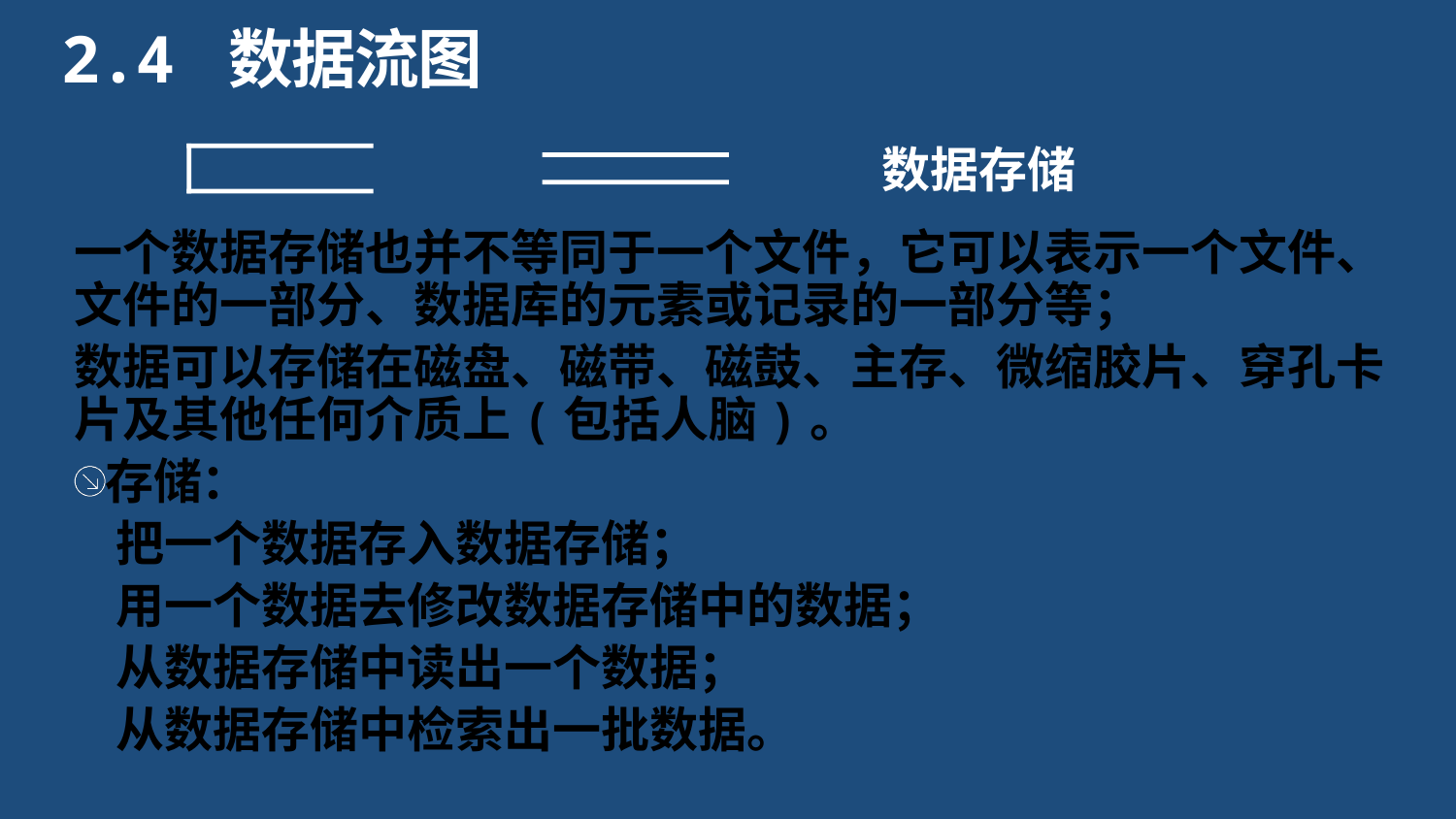

2.4 数据流图
数据存储

一个数据存储也并不等同于一个文件，它可以表示一个文件、文件的一部分、数据库的元素或记录的一部分等；
数据可以存储在磁盘、磁带、磁鼓、主存、微缩胶片、穿孔卡片及其他任何介质上(包括人脑)。
存储：
把一个数据存入数据存储；
用一个数据去修改数据存储中的数据；
从数据存储中读出一个数据；
从数据存储中检索出一批数据。